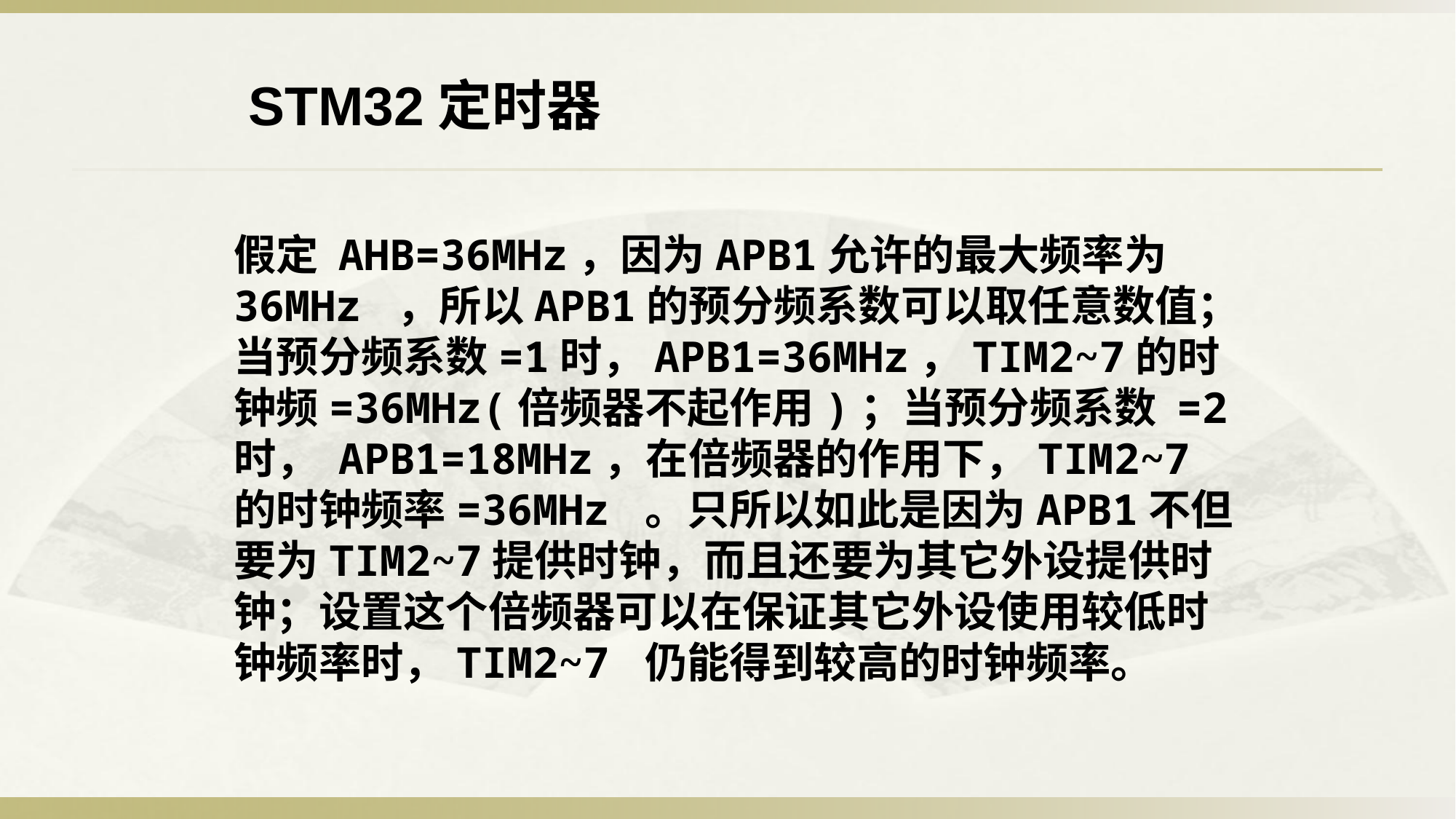

STM32定时器
假定 AHB=36MHz，因为APB1允许的最大频率为 36MHz ，所以APB1的预分频系数可以取任意数值；当预分频系数=1时，APB1=36MHz，TIM2~7的时钟频=36MHz(倍频器不起作用)；当预分频系数 =2 时， APB1=18MHz，在倍频器的作用下，TIM2~7的时钟频率=36MHz 。只所以如此是因为APB1不但要为TIM2~7提供时钟，而且还要为其它外设提供时钟；设置这个倍频器可以在保证其它外设使用较低时钟频率时，TIM2~7 仍能得到较高的时钟频率。